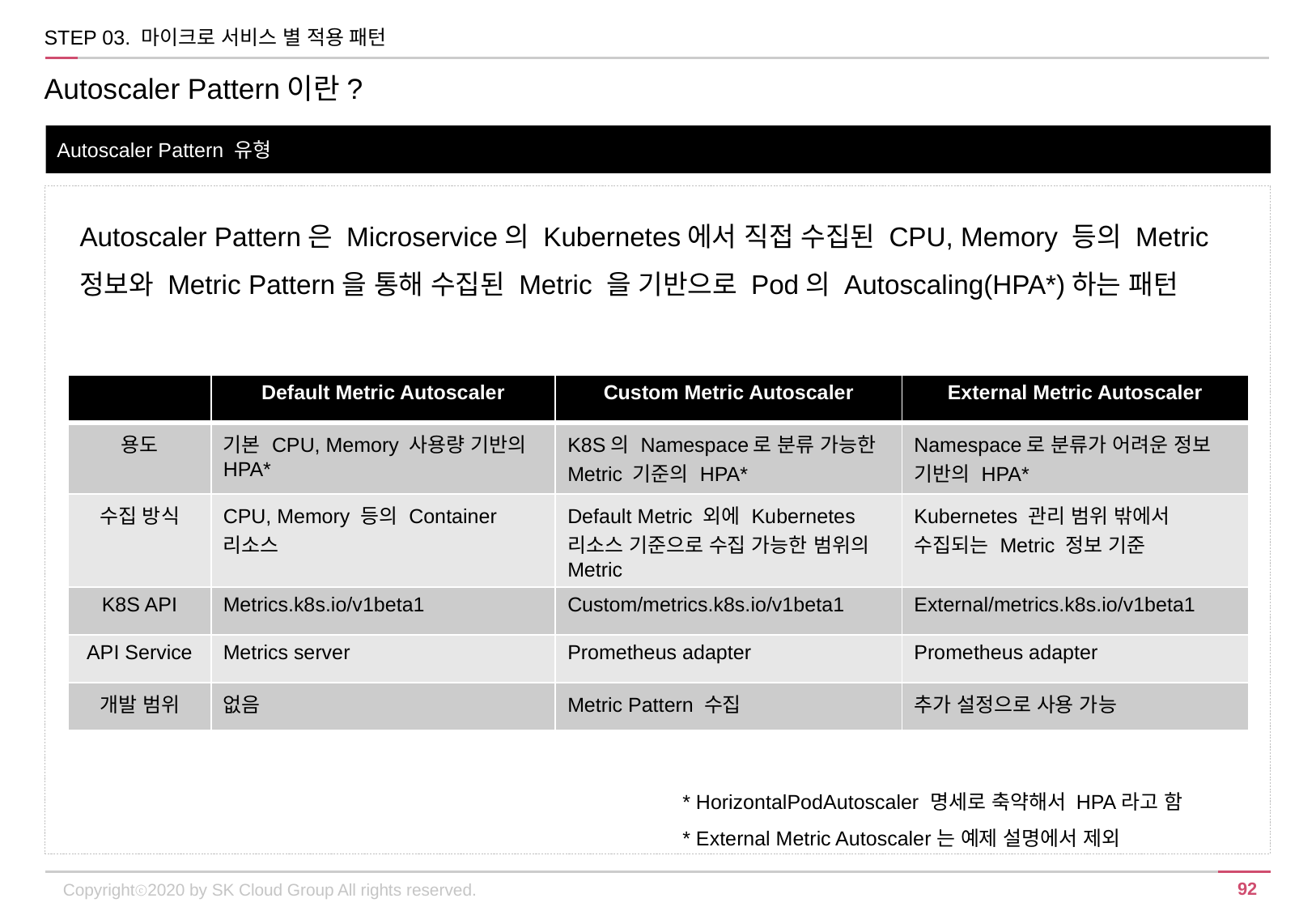

STEP 03. 마이크로 서비스 별 적용 패턴
Autoscaler Pattern이란?
Autoscaler Pattern 유형
Autoscaler Pattern은 Microservice의 Kubernetes에서 직접 수집된 CPU, Memory 등의 Metric 정보와 Metric Pattern을 통해 수집된 Metric 을 기반으로 Pod의 Autoscaling(HPA*)하는 패턴
|  | Default Metric Autoscaler | Custom Metric Autoscaler | External Metric Autoscaler |
| --- | --- | --- | --- |
| 용도 | 기본 CPU, Memory 사용량 기반의 HPA\* | K8S의 Namespace로 분류 가능한 Metric 기준의 HPA\* | Namespace로 분류가 어려운 정보 기반의 HPA\* |
| 수집 방식 | CPU, Memory 등의 Container 리소스 | Default Metric 외에 Kubernetes 리소스 기준으로 수집 가능한 범위의 Metric | Kubernetes 관리 범위 밖에서 수집되는 Metric 정보 기준 |
| K8S API | Metrics.k8s.io/v1beta1 | Custom/metrics.k8s.io/v1beta1 | External/metrics.k8s.io/v1beta1 |
| API Service | Metrics server | Prometheus adapter | Prometheus adapter |
| 개발 범위 | 없음 | Metric Pattern 수집 | 추가 설정으로 사용 가능 |
* HorizontalPodAutoscaler 명세로 축약해서 HPA라고 함
* External Metric Autoscaler는 예제 설명에서 제외
Copyrightⓒ2020 by SK Cloud Group All rights reserved.